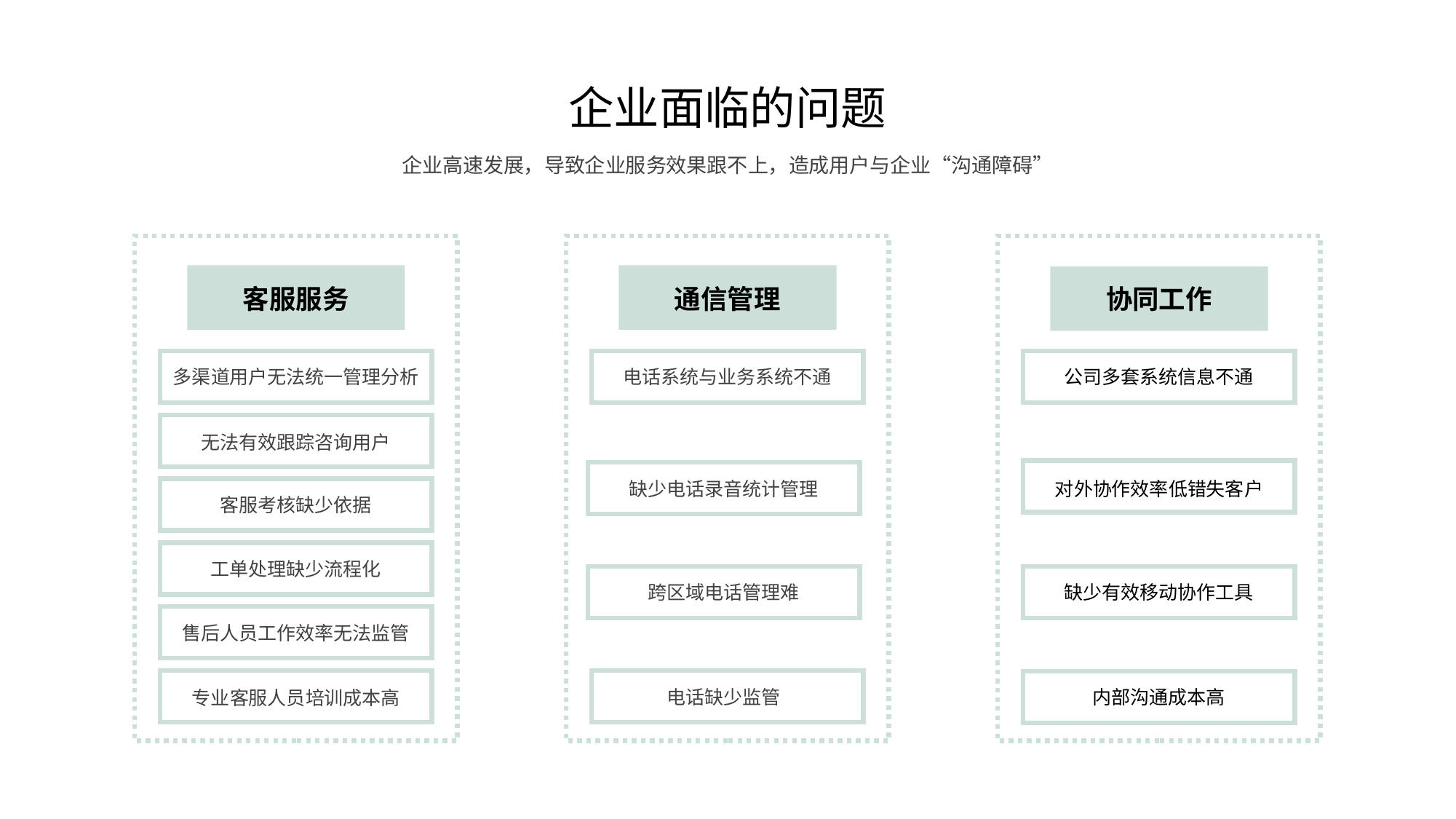

企业面临的问题
企业高速发展，导致企业服务效果跟不上，造成用户与企业“沟通障碍”

客服服务
通信管理
协同工作

多渠道用户无法统一管理分析
电话系统与业务系统不通
公司多套系统信息不通

无法有效跟踪咨询用户

缺少电话录音统计管理
对外协作效率低错失客户

客服考核缺少依据

工单处理缺少流程化

跨区域电话管理难
缺少有效移动协作工具

售后人员工作效率无法监管

电话缺少监管
内部沟通成本高
专业客服人员培训成本高